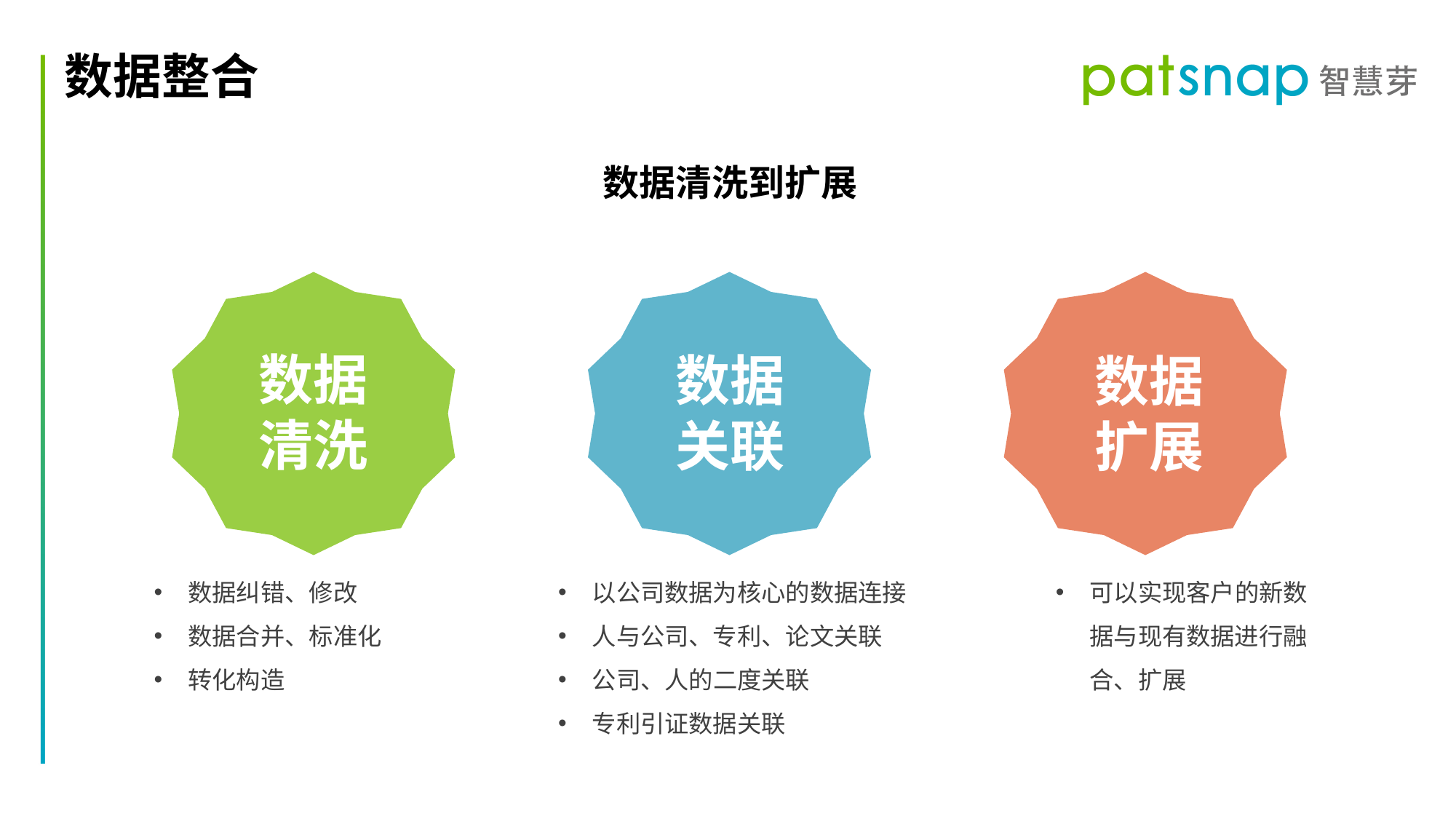

数据整合
数据清洗到扩展

数据
清洗
数据
关联
数据
扩展

以公司数据为核心的数据连接
人与公司、专利、论文关联
公司、人的二度关联
专利引证数据关联
可以实现客户的新数据与现有数据进行融合、扩展

数据纠错、修改
数据合并、标准化
转化构造